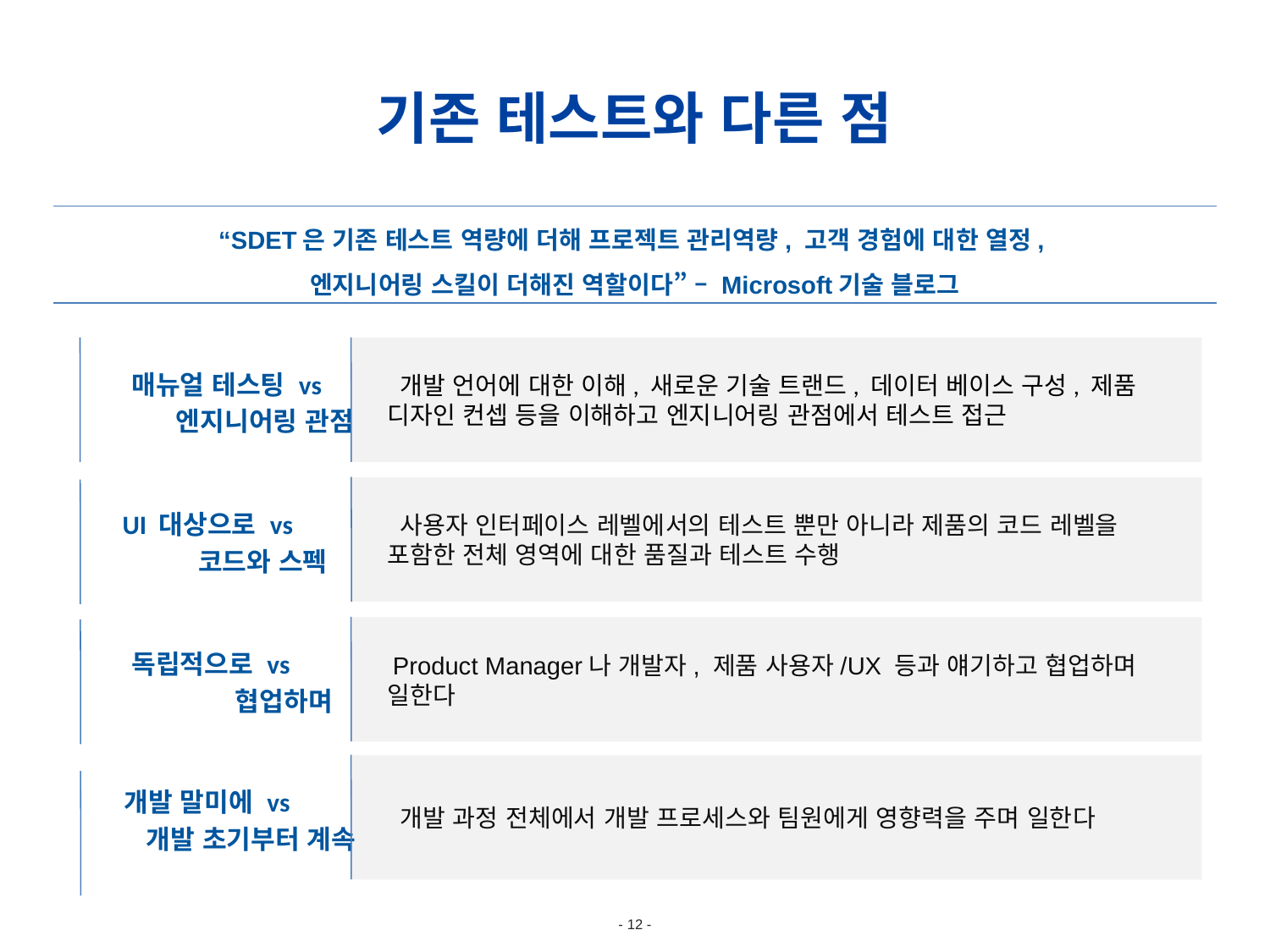

기존 테스트와 다른 점
“SDET은 기존 테스트 역량에 더해 프로젝트 관리역량, 고객 경험에 대한 열정,
엔지니어링 스킬이 더해진 역할이다” – Microsoft기술 블로그
      매뉴얼 테스팅 vs
            엔지니어링 관점

 개발 언어에 대한 이해, 새로운 기술 트랜드, 데이터 베이스 구성, 제품 디자인 컨셉 등을 이해하고 엔지니어링 관점에서 테스트 접근
       UI 대상으로 vs
               코드와 스펙

 사용자 인터페이스 레벨에서의 테스트 뿐만 아니라 제품의 코드 레벨을 포함한 전체 영역에 대한 품질과 테스트 수행
      독립적으로 vs
                    협업하며

 Product Manager나 개발자, 제품 사용자/UX 등과 얘기하고 협업하며 일한다
     개발 말미에 vs
        개발 초기부터 계속

 개발 과정 전체에서 개발 프로세스와 팀원에게 영향력을 주며 일한다